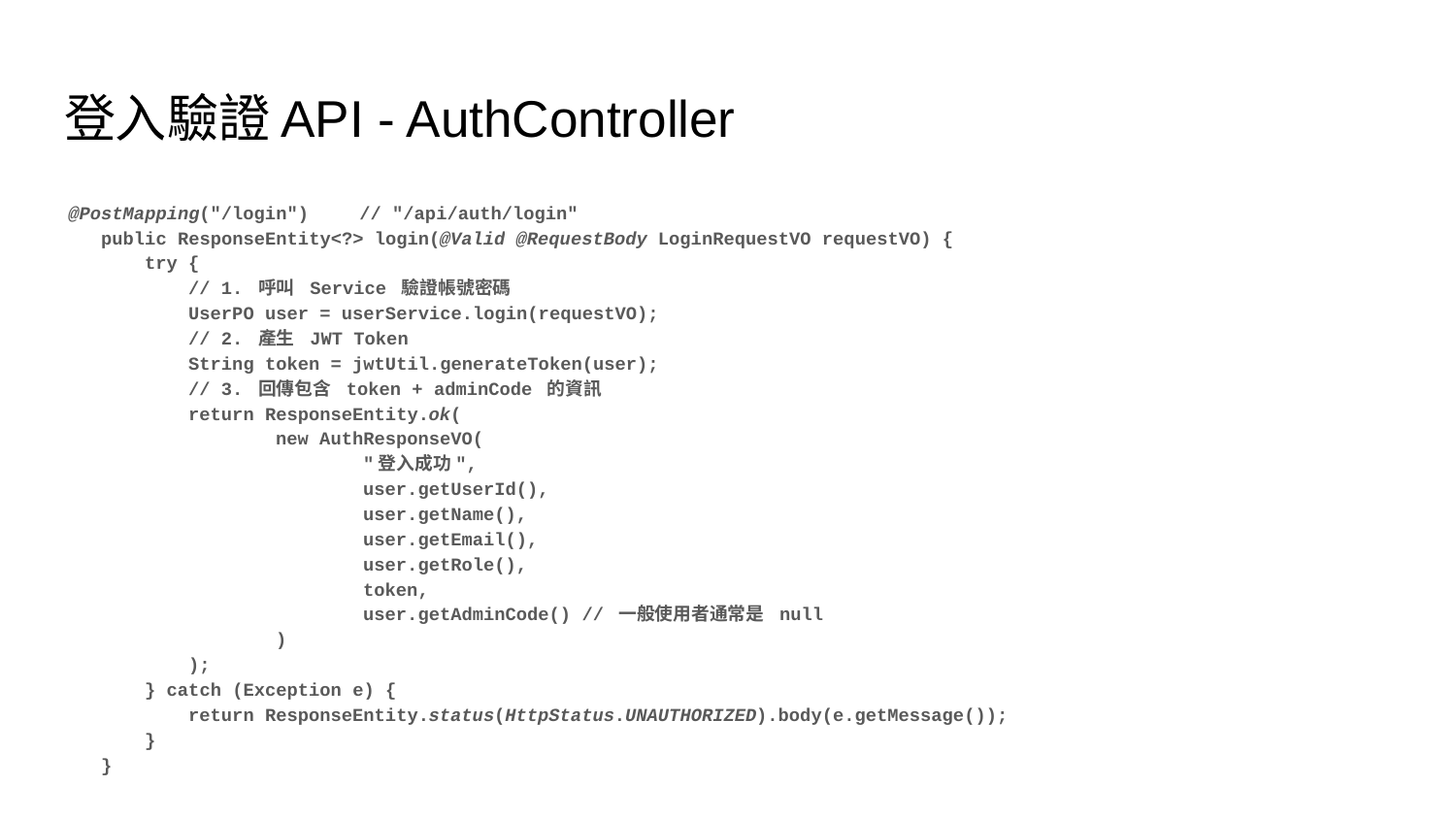

# 登入驗證API - AuthController
@PostMapping("/login")	// "/api/auth/login"
   public ResponseEntity<?> login(@Valid @RequestBody LoginRequestVO requestVO) {
       try {
           // 1. 呼叫 Service 驗證帳號密碼
           UserPO user = userService.login(requestVO);
           // 2. 產生 JWT Token
           String token = jwtUtil.generateToken(user);
           // 3. 回傳包含 token + adminCode 的資訊
           return ResponseEntity.ok(
                   new AuthResponseVO(
                           "登入成功",
                           user.getUserId(),
                           user.getName(),
                           user.getEmail(),
                           user.getRole(),
                           token,
                           user.getAdminCode() // 一般使用者通常是 null
                   )
           );
       } catch (Exception e) {
           return ResponseEntity.status(HttpStatus.UNAUTHORIZED).body(e.getMessage());
       }
   }